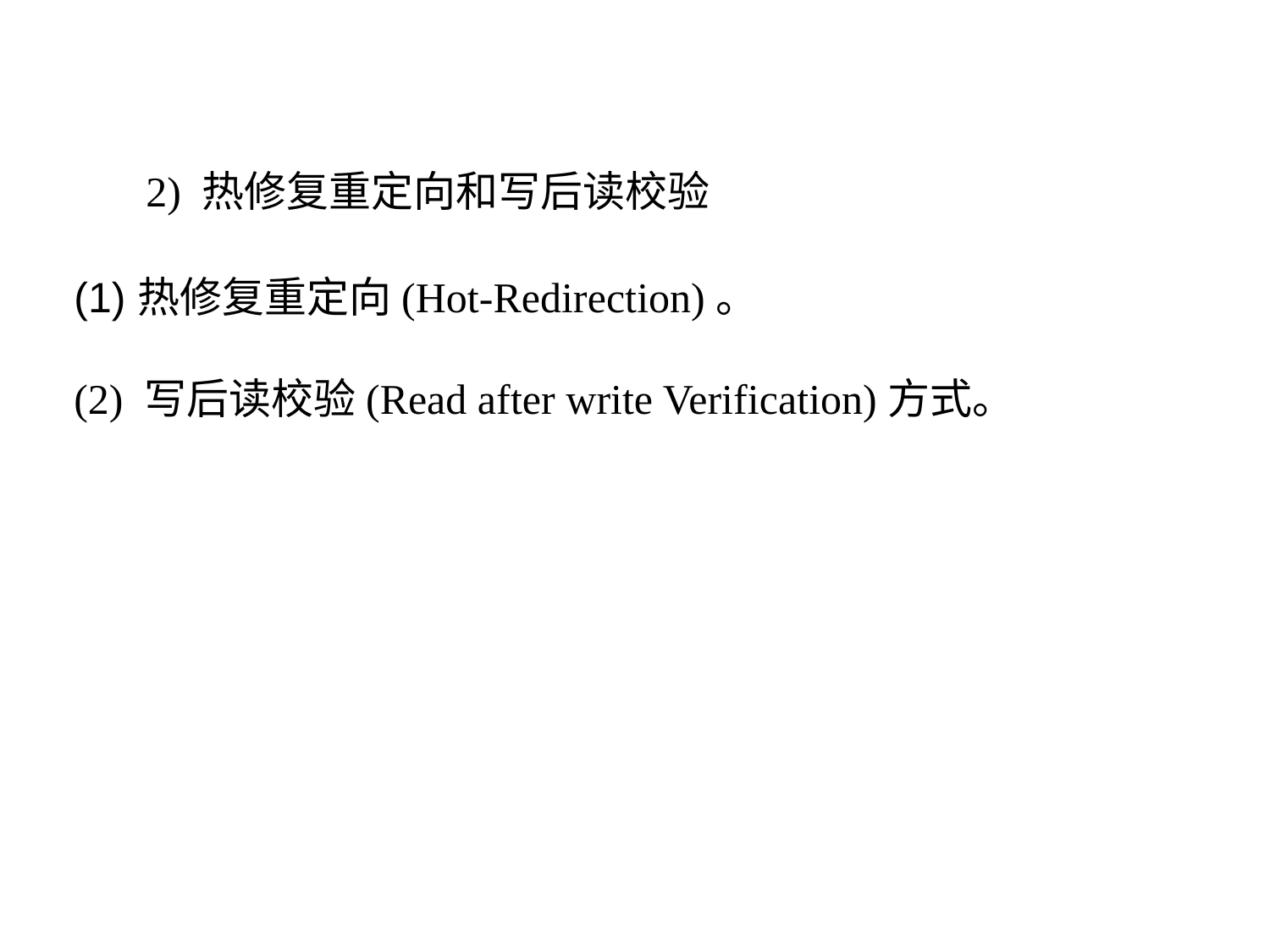

2) 热修复重定向和写后读校验
热修复重定向(Hot-Redirection)。

(2) 写后读校验(Read after write Verification)方式。